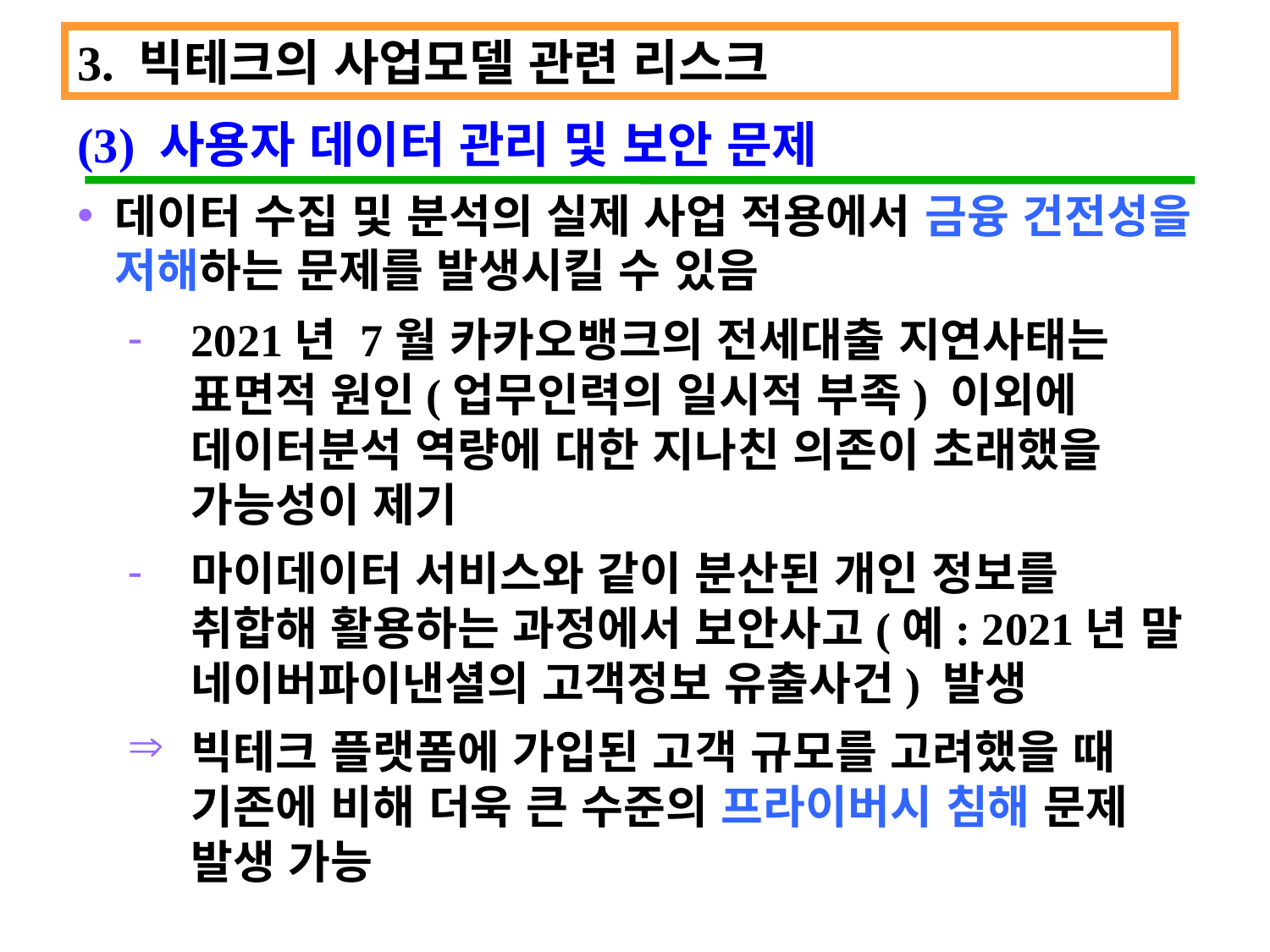

3. 빅테크의 사업모델 관련 리스크
(3) 사용자 데이터 관리 및 보안 문제
데이터 수집 및 분석의 실제 사업 적용에서 금융 건전성을 저해하는 문제를 발생시킬 수 있음
2021년 7월 카카오뱅크의 전세대출 지연사태는 표면적 원인(업무인력의 일시적 부족) 이외에 데이터분석 역량에 대한 지나친 의존이 초래했을 가능성이 제기
마이데이터 서비스와 같이 분산된 개인 정보를 취합해 활용하는 과정에서 보안사고(예: 2021년 말 네이버파이낸셜의 고객정보 유출사건) 발생
빅테크 플랫폼에 가입된 고객 규모를 고려했을 때 기존에 비해 더욱 큰 수준의 프라이버시 침해 문제 발생 가능